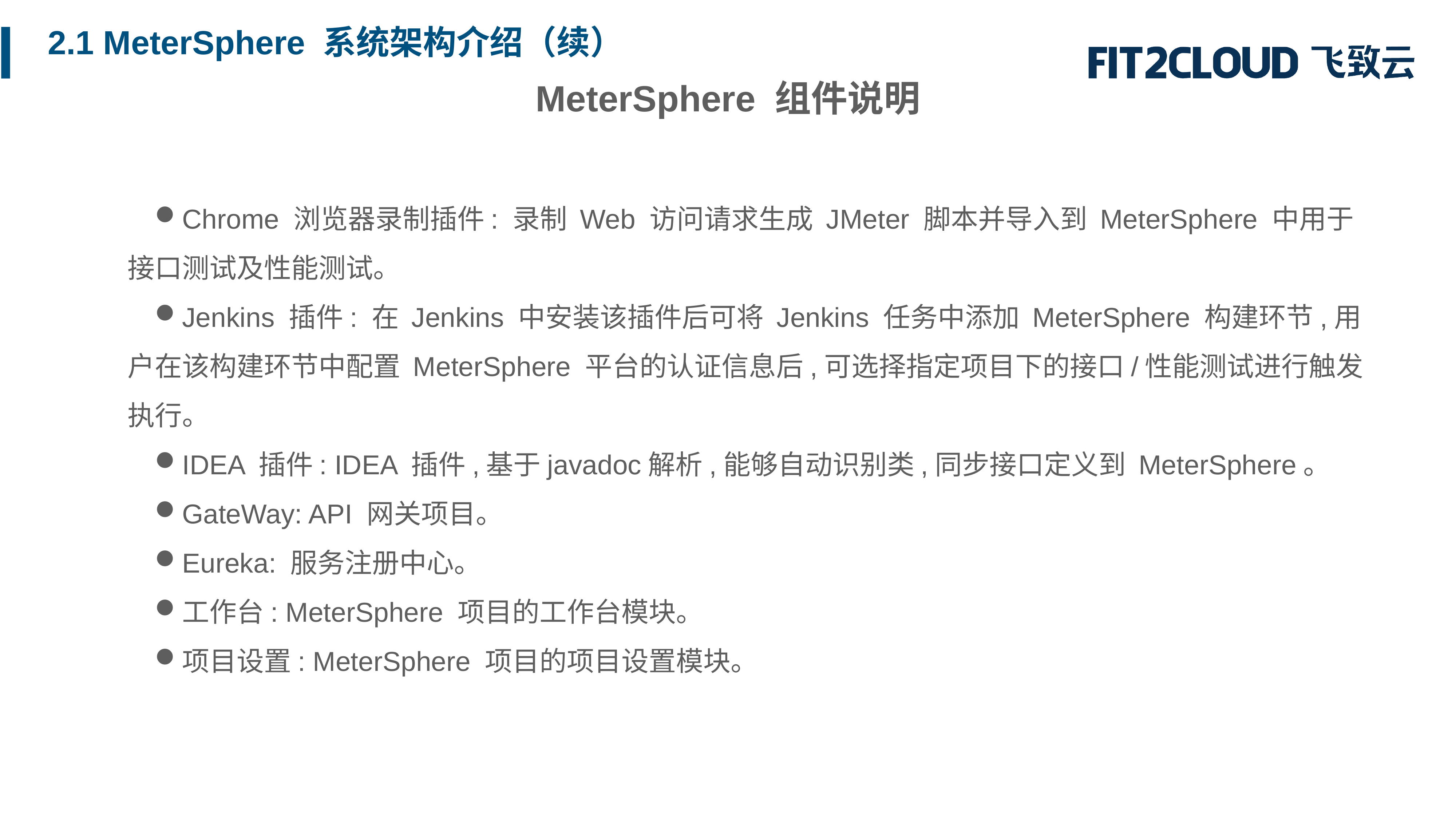

2.1 MeterSphere 系统架构介绍（续）

MeterSphere 组件说明
Chrome 浏览器录制插件: 录制 Web 访问请求生成 JMeter 脚本并导入到 MeterSphere 中用于接口测试及性能测试。
Jenkins 插件: 在 Jenkins 中安装该插件后可将 Jenkins 任务中添加 MeterSphere 构建环节,用户在该构建环节中配置 MeterSphere 平台的认证信息后,可选择指定项目下的接口/性能测试进行触发执行。
IDEA 插件: IDEA 插件,基于javadoc解析,能够自动识别类,同步接口定义到 MeterSphere。
GateWay: API 网关项目。
Eureka: 服务注册中心。
工作台: MeterSphere 项目的工作台模块。
项目设置: MeterSphere 项目的项目设置模块。